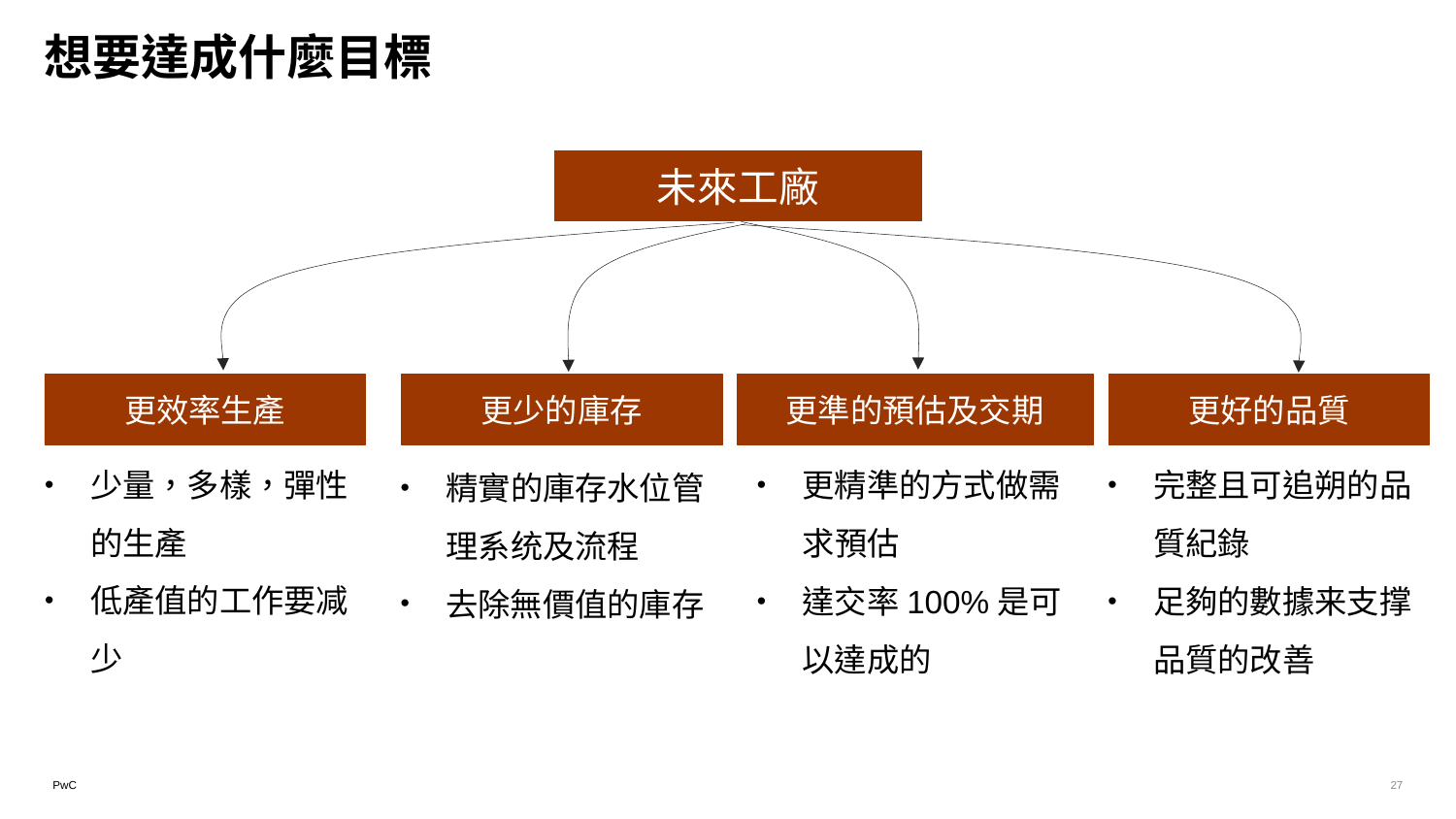

想要達成什麼目標
未來工廠

更效率生產
更少的庫存
更準的預估及交期
更好的品質
精實的庫存水位管理系统及流程
去除無價值的庫存

少量，多樣，彈性的生產
低產值的工作要减少
更精準的方式做需求預估
達交率100%是可以達成的
完整且可追朔的品質紀錄
足夠的數據来支撑品質的改善
27